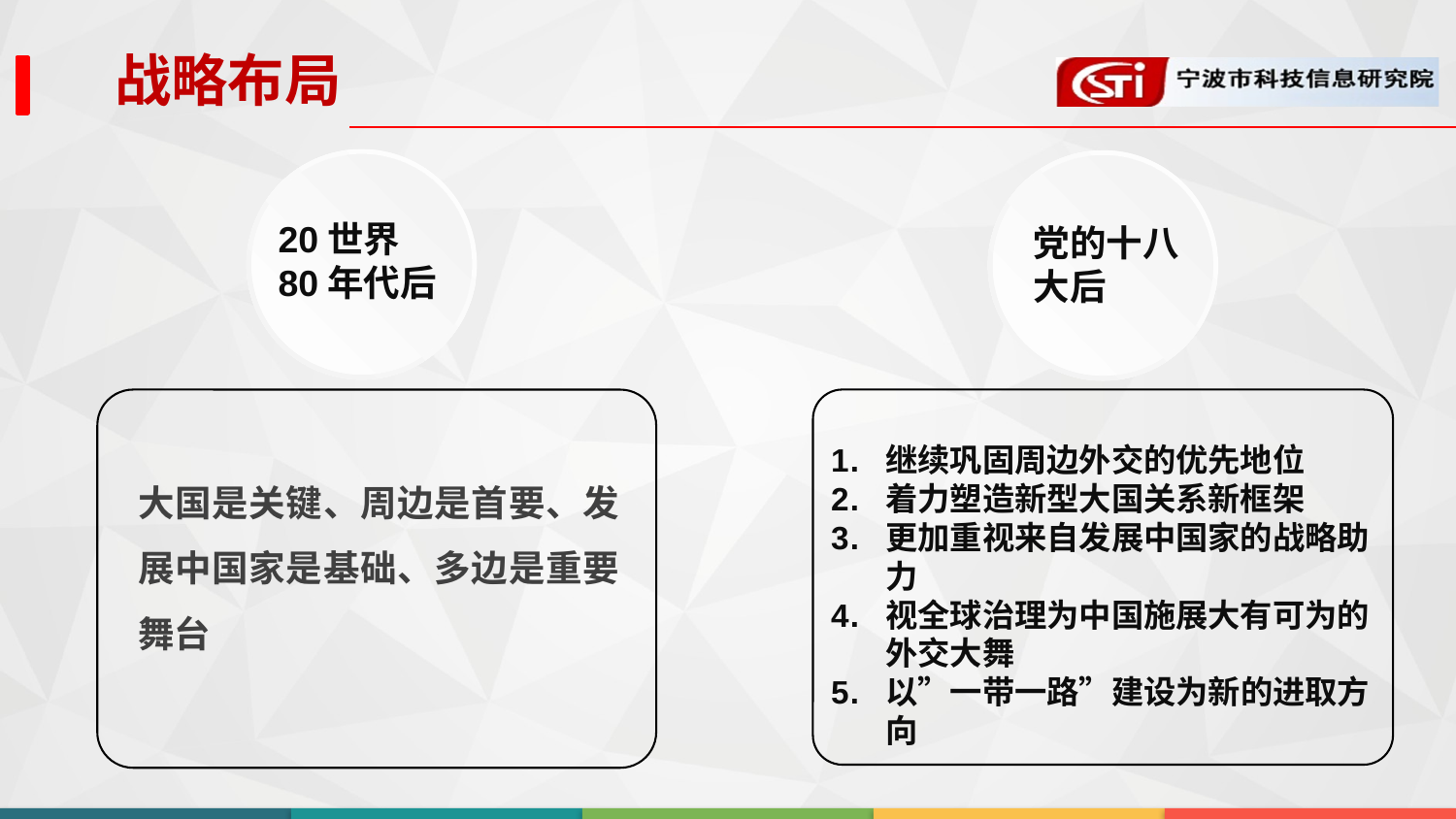

战略布局

20世界80年代后
党的十八大后

继续巩固周边外交的优先地位
着力塑造新型大国关系新框架
更加重视来自发展中国家的战略助力
视全球治理为中国施展大有可为的外交大舞
以”一带一路”建设为新的进取方向

大国是关键、周边是首要、发展中国家是基础、多边是重要舞台